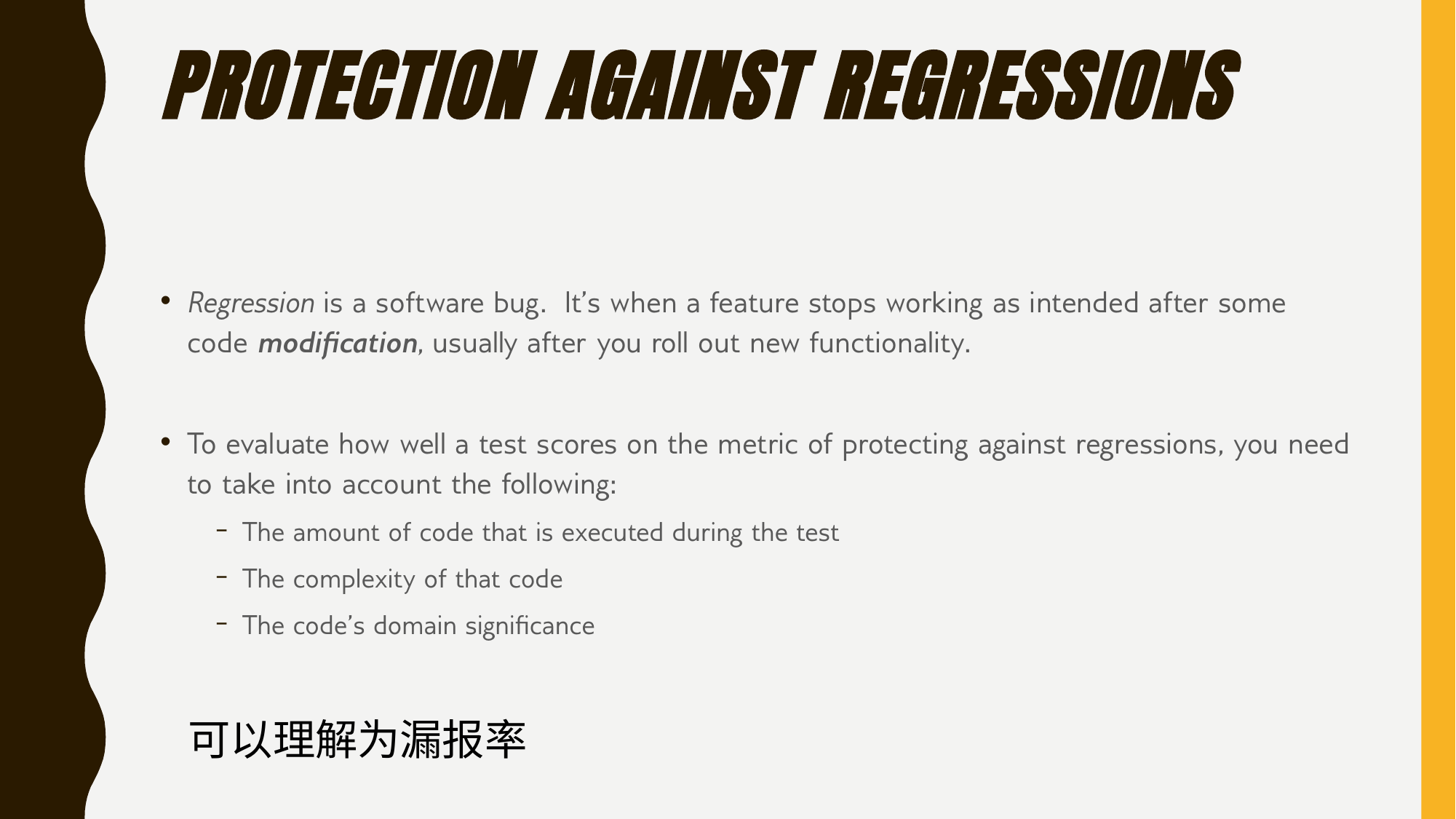

# Protection against regressions
Regression is a software bug.  It’s when a feature stops working as intended after some code modification, usually after you roll out new functionality.

To evaluate how well a test scores on the metric of protecting against regressions, you need to take into account the following:
The amount of code that is executed during the test
The complexity of that code
The code’s domain significance

可以理解为漏报率